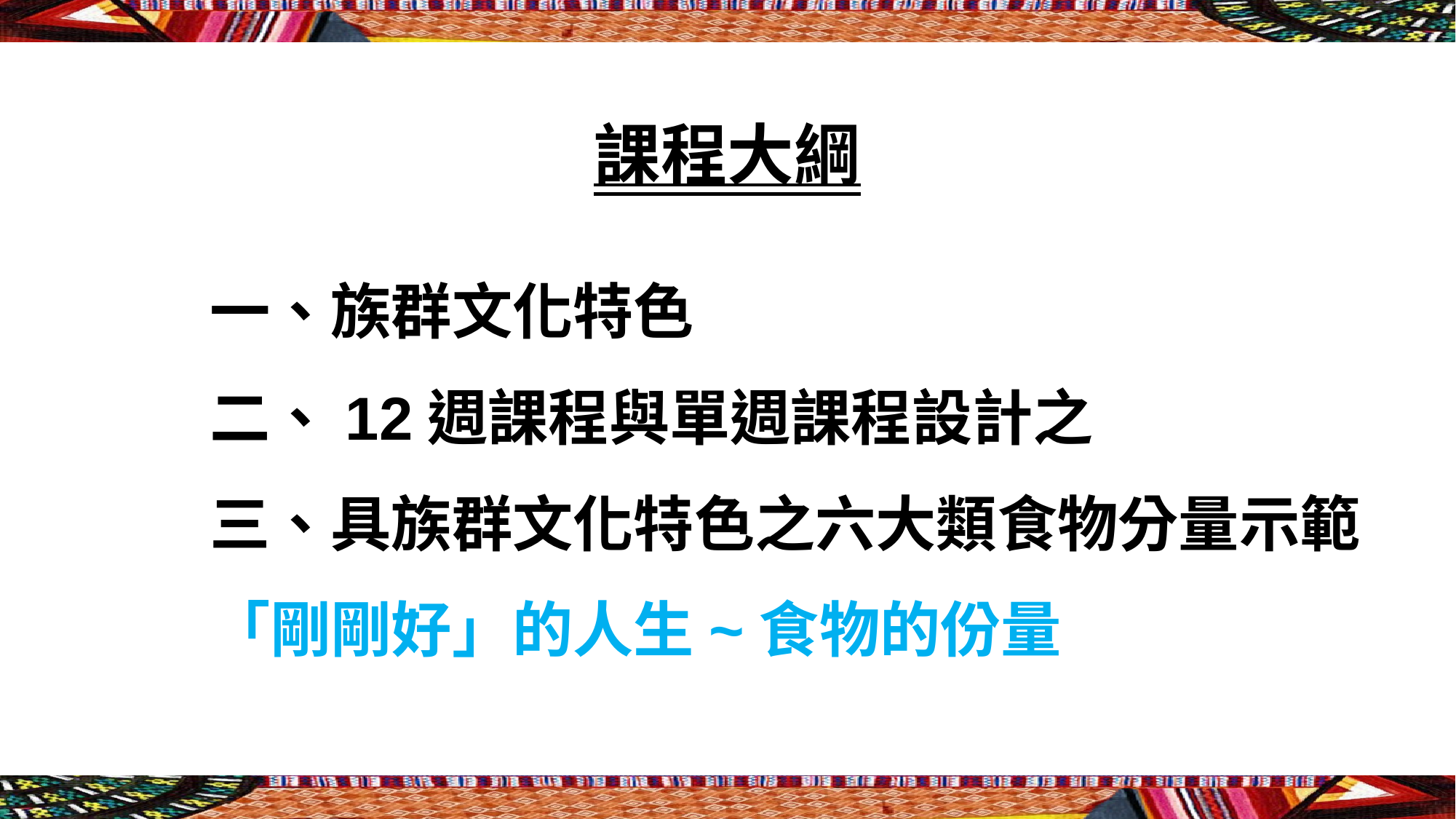

課程大綱

一、族群文化特色
二、12週課程與單週課程設計之
三、具族群文化特色之六大類食物分量示範
「剛剛好」的人生~食物的份量